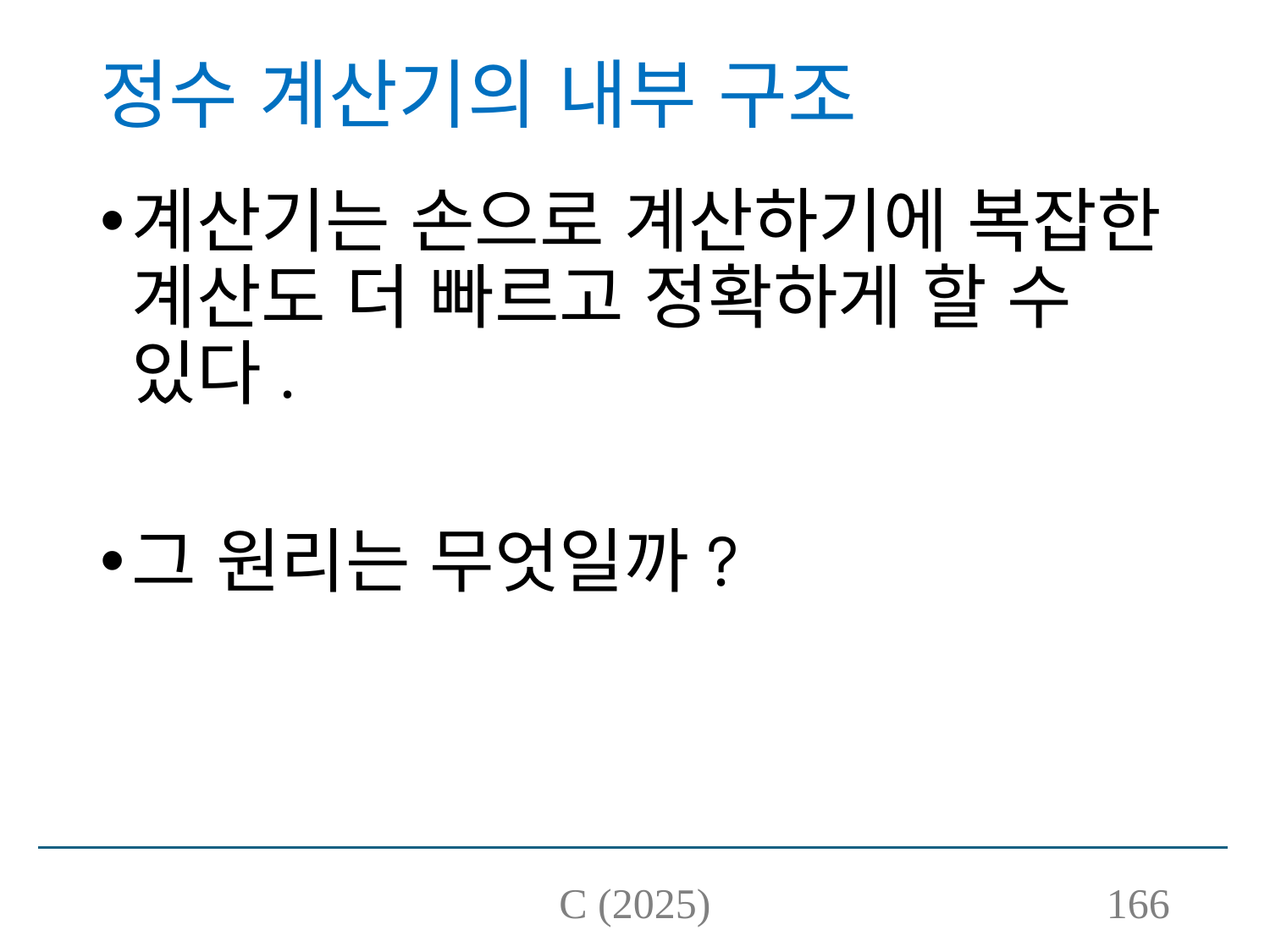

# 정수 계산기의 내부 구조
계산기는 손으로 계산하기에 복잡한 계산도 더 빠르고 정확하게 할 수 있다.

그 원리는 무엇일까?
C (2025)
166